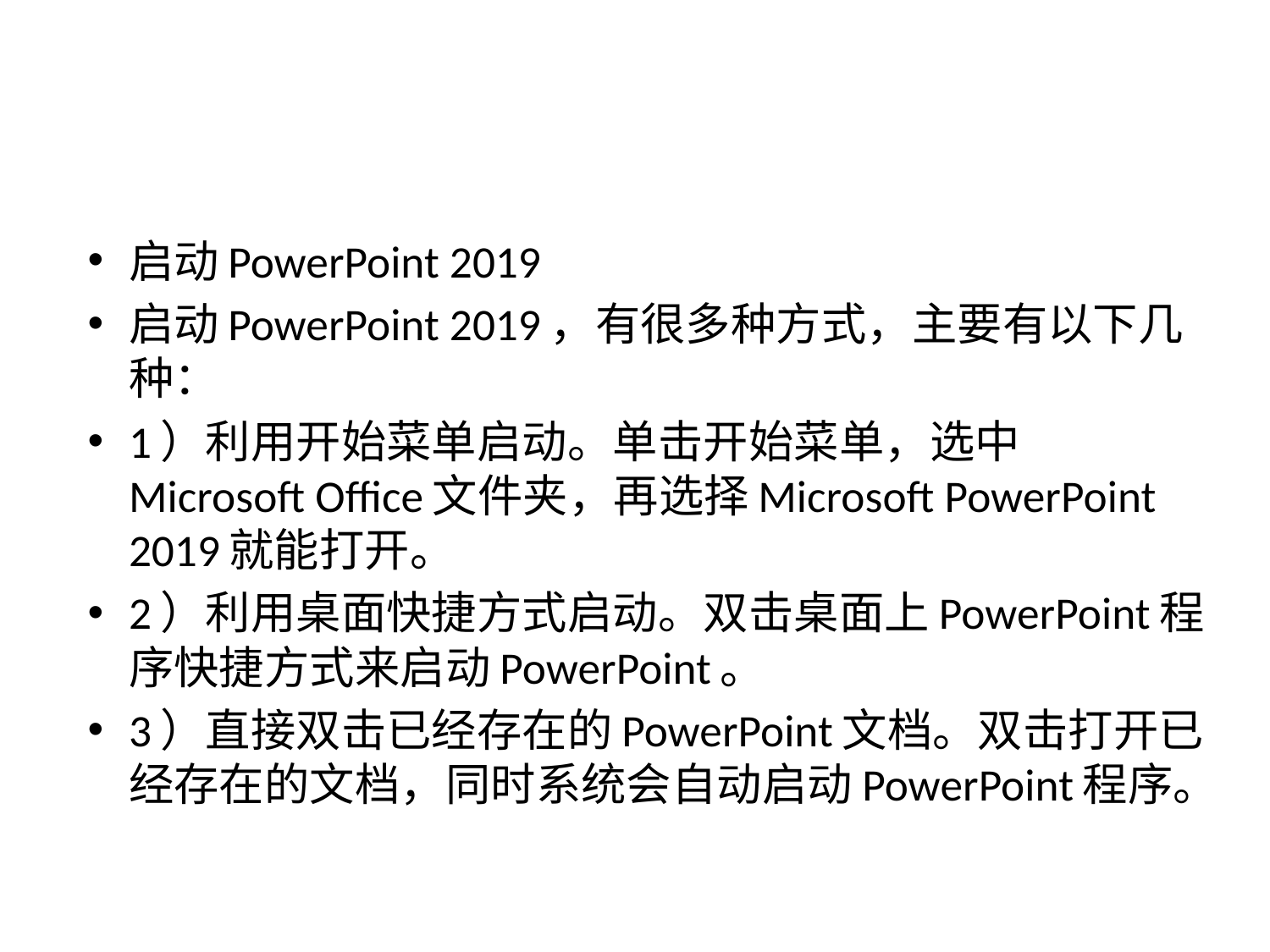

启动PowerPoint 2019
启动PowerPoint 2019，有很多种方式，主要有以下几种：
1）利用开始菜单启动。单击开始菜单，选中Microsoft Office文件夹，再选择Microsoft PowerPoint 2019就能打开。
2）利用桌面快捷方式启动。双击桌面上PowerPoint程序快捷方式来启动PowerPoint。
3）直接双击已经存在的PowerPoint文档。双击打开已经存在的文档，同时系统会自动启动PowerPoint程序。